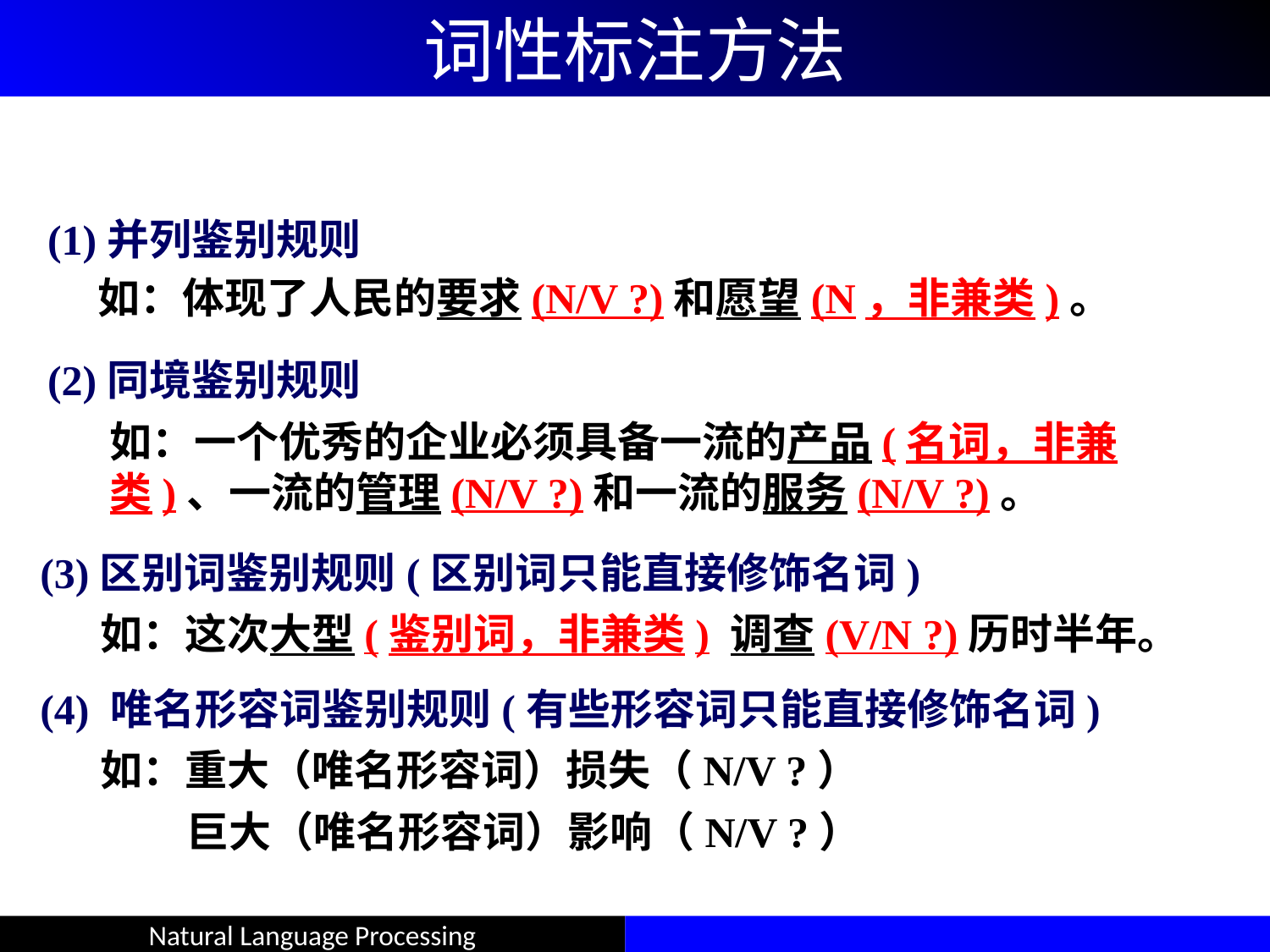

# 词性标注方法
(1)并列鉴别规则
如：体现了人民的要求(N/V ?)和愿望(N，非兼类)。
(2)同境鉴别规则
如：一个优秀的企业必须具备一流的产品(名词，非兼类)、一流的管理(N/V ?)和一流的服务(N/V ?)。
(3)区别词鉴别规则(区别词只能直接修饰名词)
    如：这次大型(鉴别词，非兼类) 调查(V/N ?)历时半年。
(4) 唯名形容词鉴别规则(有些形容词只能直接修饰名词)
    如：重大（唯名形容词）损失（N/V ?）
	 巨大（唯名形容词）影响（N/V ?）